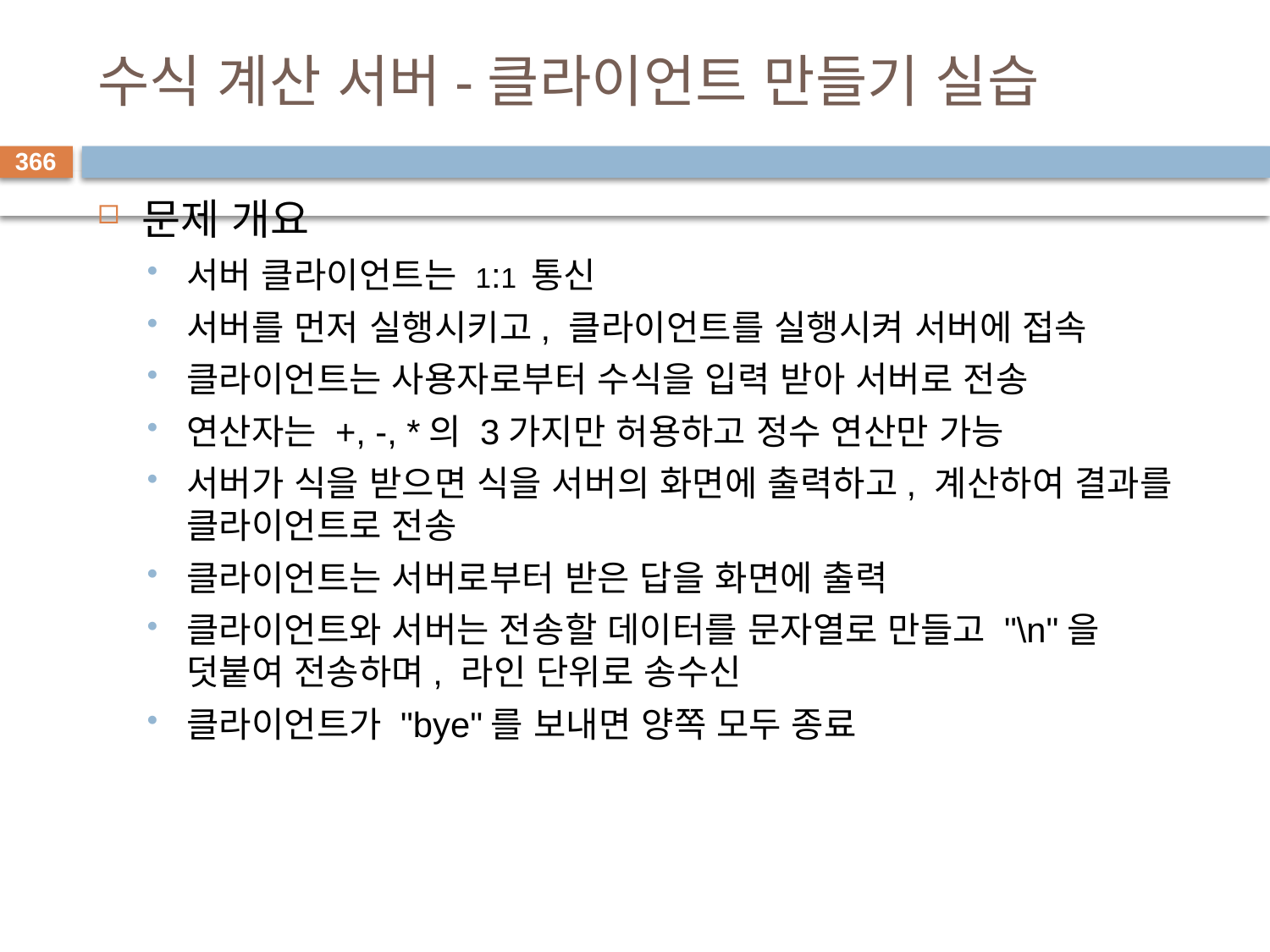

# 수식 계산 서버-클라이언트 만들기 실습
366
문제 개요
서버 클라이언트는 1:1 통신
서버를 먼저 실행시키고, 클라이언트를 실행시켜 서버에 접속
클라이언트는 사용자로부터 수식을 입력 받아 서버로 전송
연산자는 +, -, *의 3가지만 허용하고 정수 연산만 가능
서버가 식을 받으면 식을 서버의 화면에 출력하고, 계산하여 결과를 클라이언트로 전송
클라이언트는 서버로부터 받은 답을 화면에 출력
클라이언트와 서버는 전송할 데이터를 문자열로 만들고 "\n"을 덧붙여 전송하며, 라인 단위로 송수신
클라이언트가 "bye"를 보내면 양쪽 모두 종료